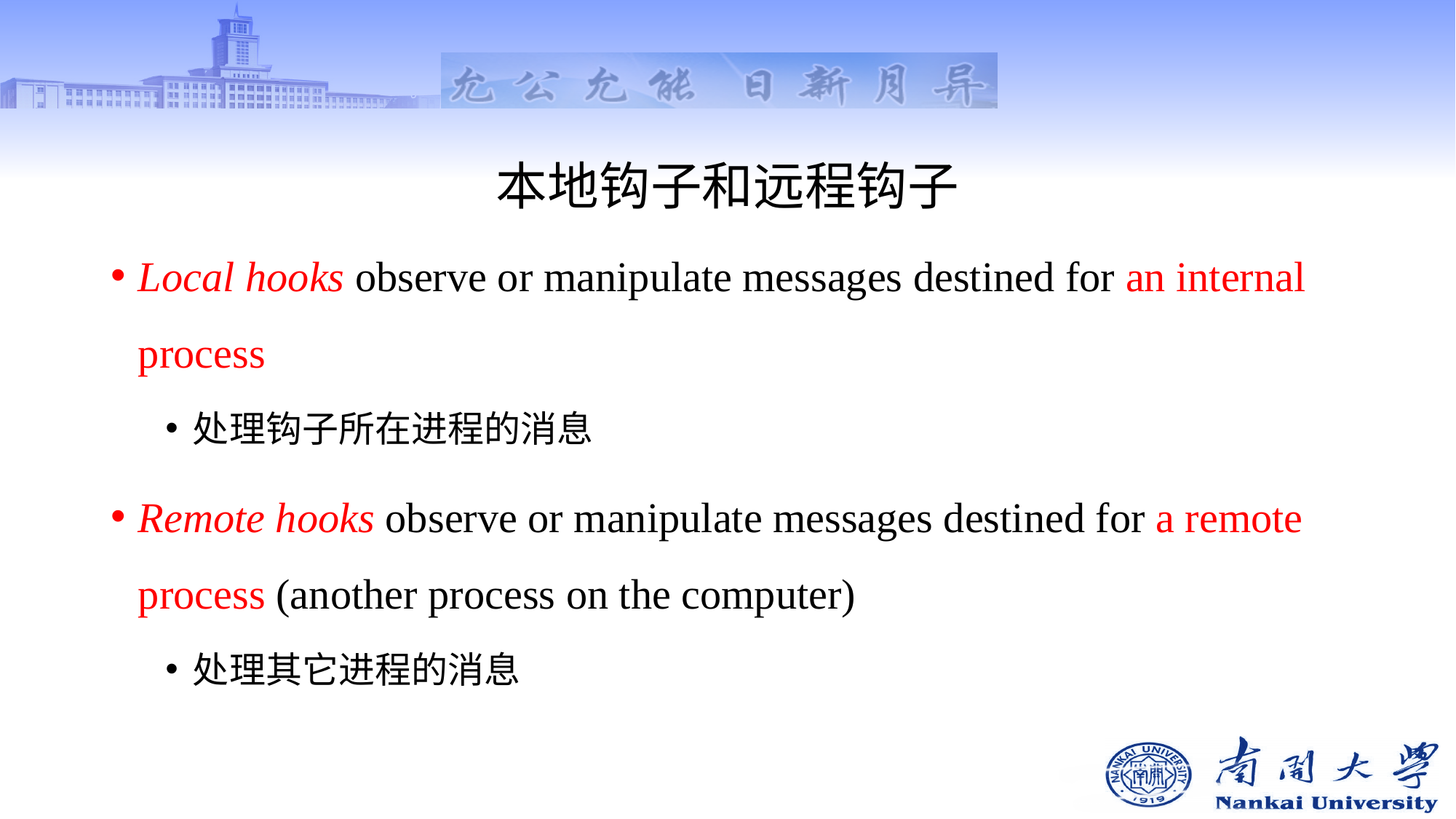

# 本地钩子和远程钩子
Local hooks observe or manipulate messages destined for an internal process
处理钩子所在进程的消息
Remote hooks observe or manipulate messages destined for a remote process (another process on the computer)
处理其它进程的消息